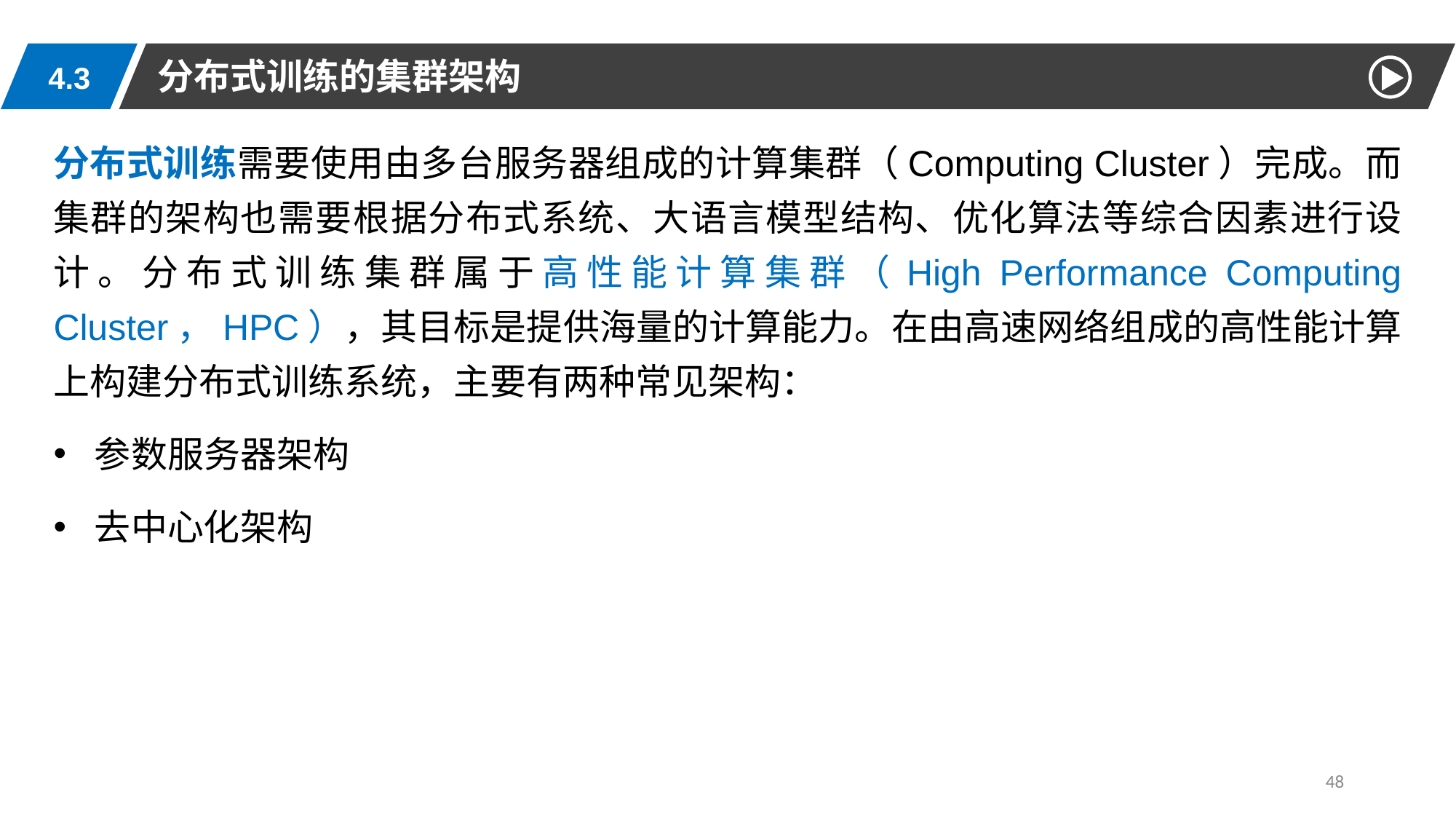

分布式训练的集群架构
4.3

分布式训练需要使用由多台服务器组成的计算集群（Computing Cluster）完成。而集群的架构也需要根据分布式系统、大语言模型结构、优化算法等综合因素进行设计。分布式训练集群属于高性能计算集群（High Performance Computing Cluster，HPC），其目标是提供海量的计算能力。在由高速网络组成的高性能计算上构建分布式训练系统，主要有两种常见架构：
参数服务器架构
去中心化架构
48